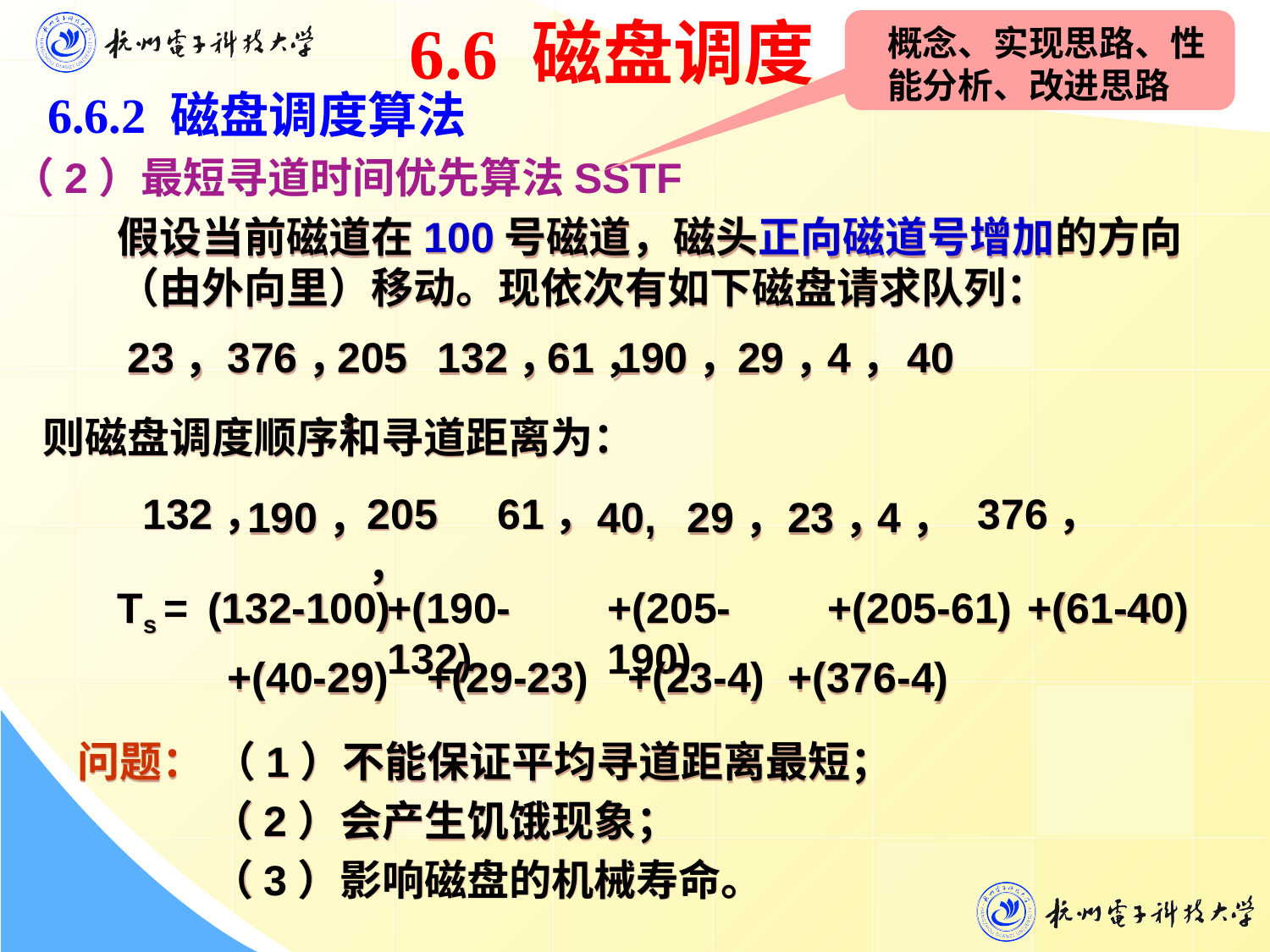

6.6 磁盘调度
概念、实现思路、性能分析、改进思路
6.6.2 磁盘调度算法
（2）最短寻道时间优先算法SSTF
假设当前磁道在100号磁道，磁头正向磁道号增加的方向（由外向里）移动。现依次有如下磁盘请求队列：
23，
376，
205，
132，
61，
190，
29，
4，
40
则磁盘调度顺序和寻道距离为：
132，
205，
61，
376，
190，
40,
29，
23，
4，
Ts =
(132-100)
+(190-132)
+(205-190)
+(205-61)
+(61-40)
+(40-29)
+(29-23)
+(23-4)
+(376-4)
问题： （1）不能保证平均寻道距离最短；
             （2）会产生饥饿现象；
             （3）影响磁盘的机械寿命。